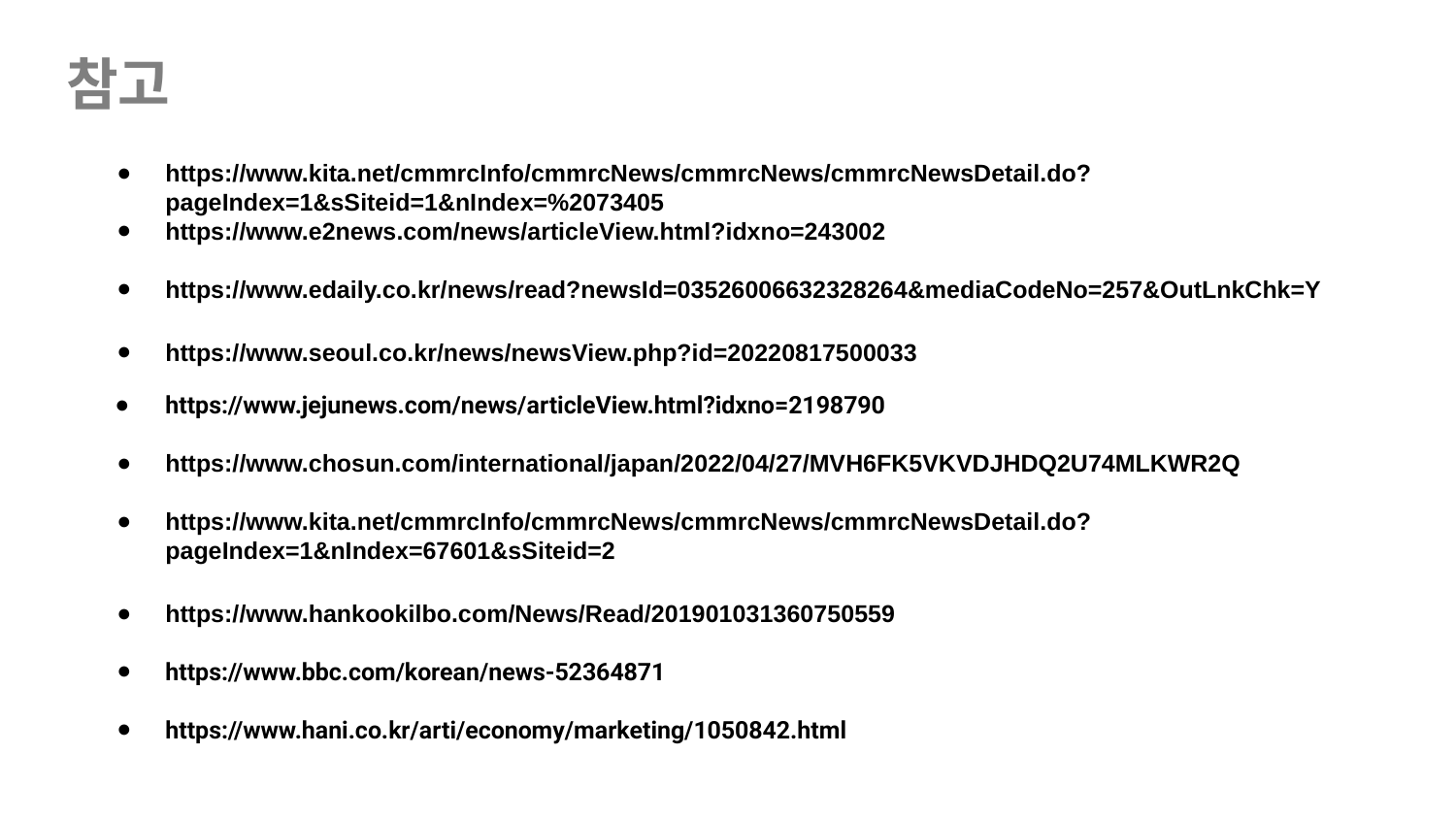

# 참고

https://www.kita.net/cmmrcInfo/cmmrcNews/cmmrcNews/cmmrcNewsDetail.do?pageIndex=1&sSiteid=1&nIndex=%2073405
https://www.e2news.com/news/articleView.html?idxno=243002
https://www.edaily.co.kr/news/read?newsId=03526006632328264&mediaCodeNo=257&OutLnkChk=Y

https://www.seoul.co.kr/news/newsView.php?id=20220817500033

https://www.jejunews.com/news/articleView.html?idxno=2198790

https://www.chosun.com/international/japan/2022/04/27/MVH6FK5VKVDJHDQ2U74MLKWR2Q

https://www.kita.net/cmmrcInfo/cmmrcNews/cmmrcNews/cmmrcNewsDetail.do?pageIndex=1&nIndex=67601&sSiteid=2

https://www.hankookilbo.com/News/Read/201901031360750559

https://www.bbc.com/korean/news-52364871

https://www.hani.co.kr/arti/economy/marketing/1050842.html